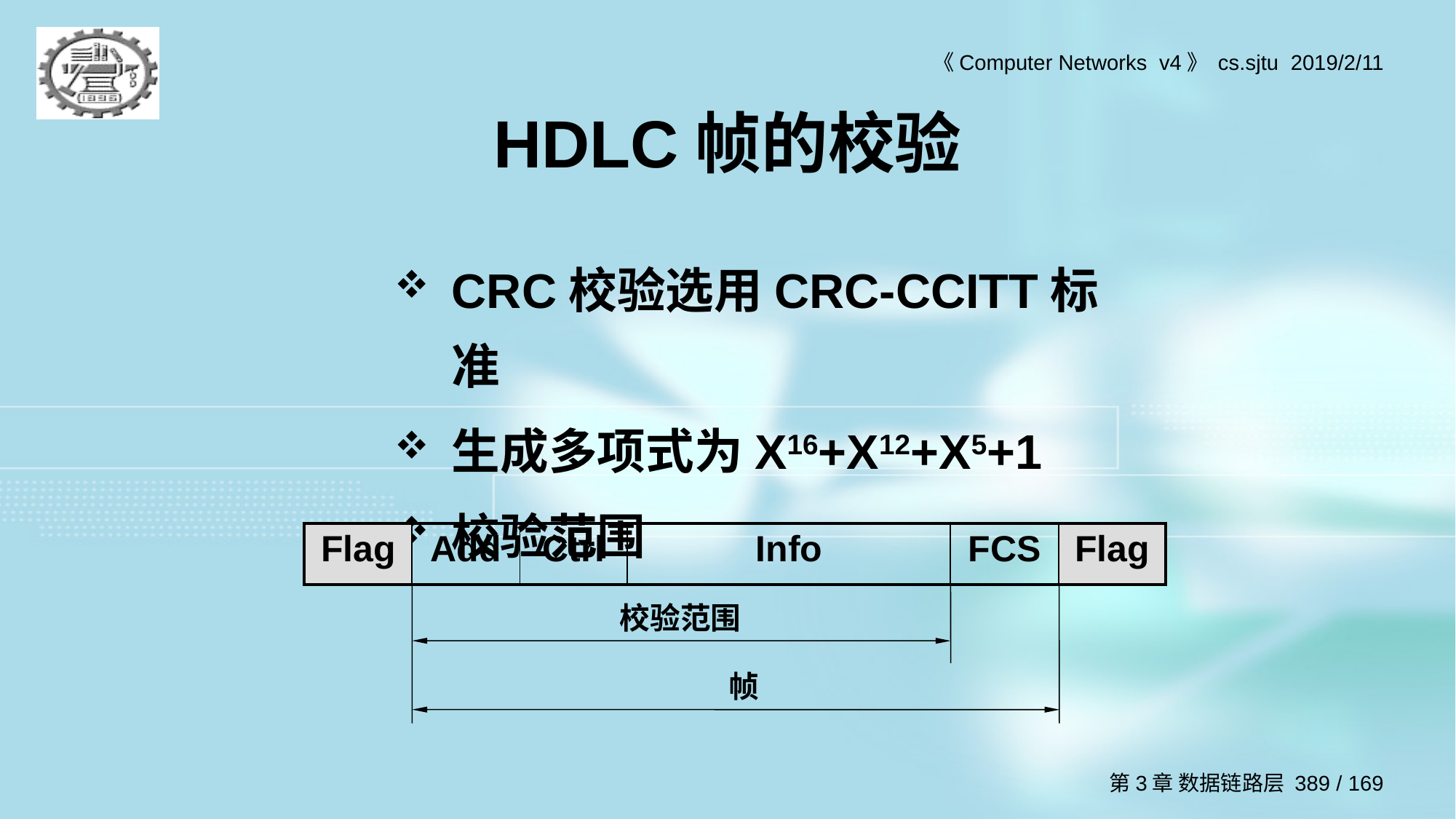

# HDLC帧的校验
CRC校验选用CRC-CCITT标准
生成多项式为X16+X12+X5+1
校验范围
| Flag | Add | Ctrl | Info | FCS | Flag |
| --- | --- | --- | --- | --- | --- |

校验范围

帧